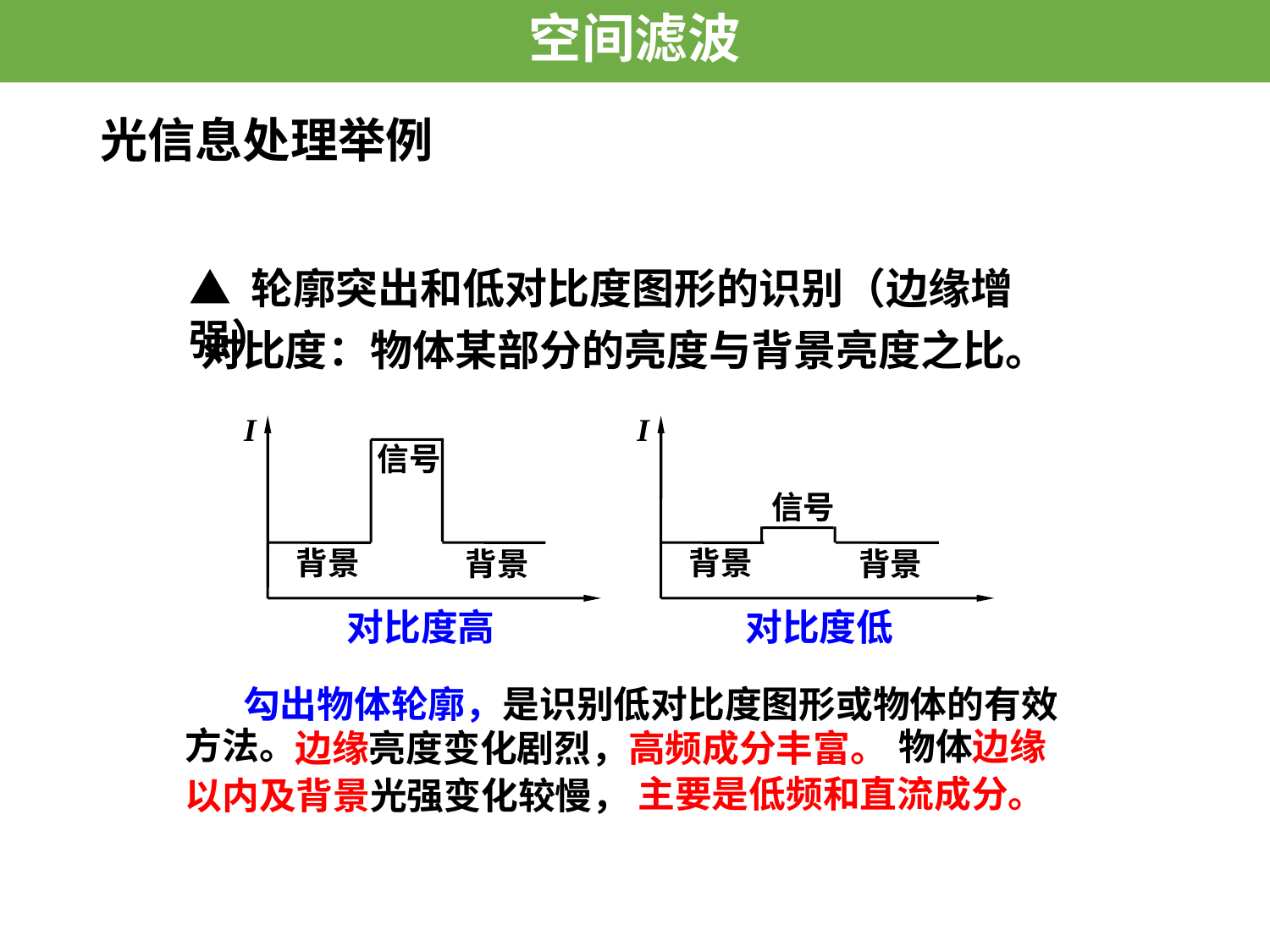

空间滤波
# 光信息处理举例
▲ 轮廓突出和低对比度图形的识别（边缘增强）
对比度：物体某部分的亮度与背景亮度之比。
I

信号

背景
背景

对比度高
I

信号

背景
背景

对比度低
勾出物体轮廓，是识别低对比度图形或物体的有效
方法。
物体边缘
边缘亮度变化剧烈，高频成分丰富。
以内及背景光强变化较慢，
主要是低频和直流成分。